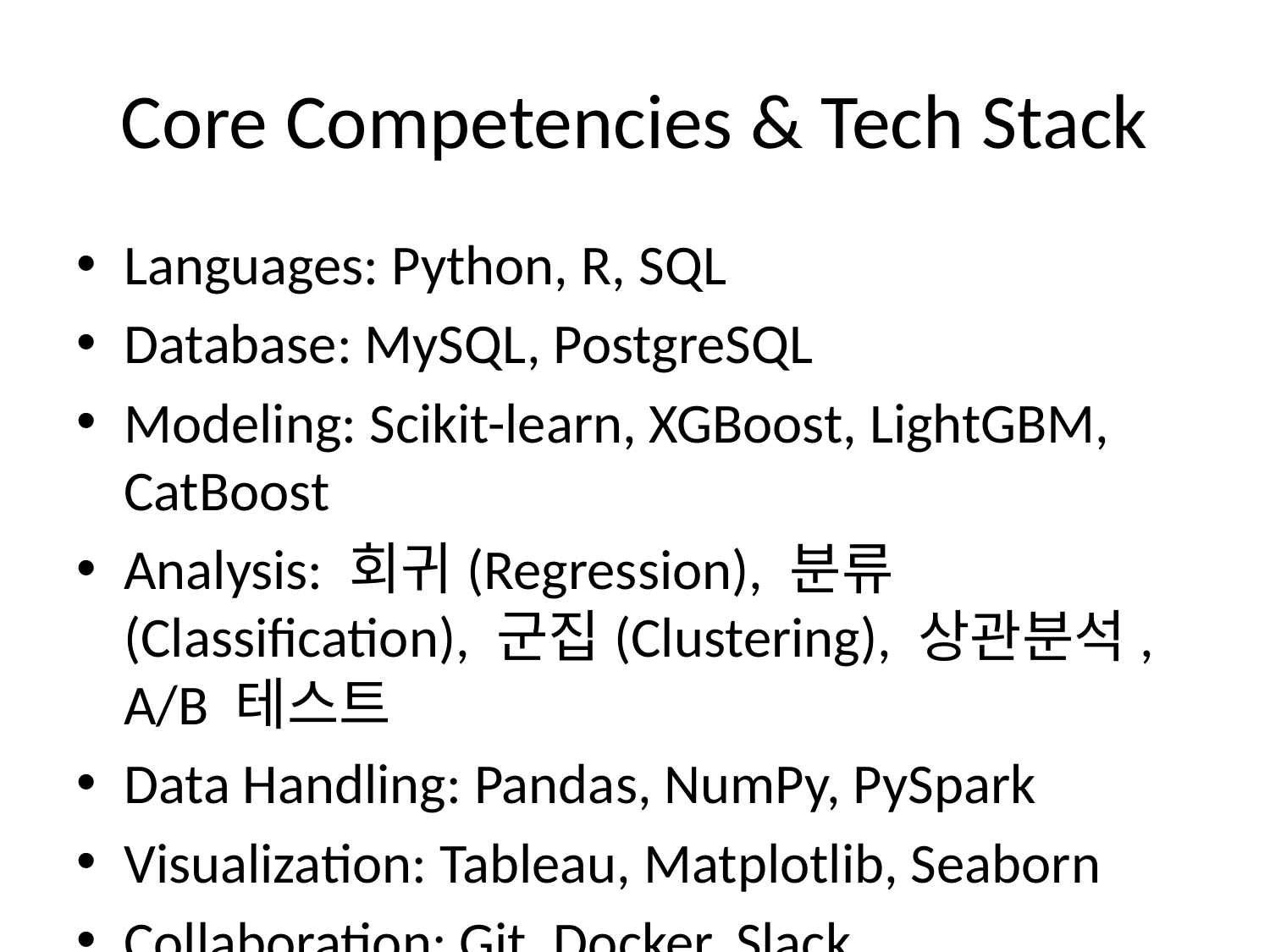

# Core Competencies & Tech Stack
Languages: Python, R, SQL
Database: MySQL, PostgreSQL
Modeling: Scikit-learn, XGBoost, LightGBM, CatBoost
Analysis: 회귀(Regression), 분류(Classification), 군집(Clustering), 상관분석, A/B 테스트
Data Handling: Pandas, NumPy, PySpark
Visualization: Tableau, Matplotlib, Seaborn
Collaboration: Git, Docker, Slack